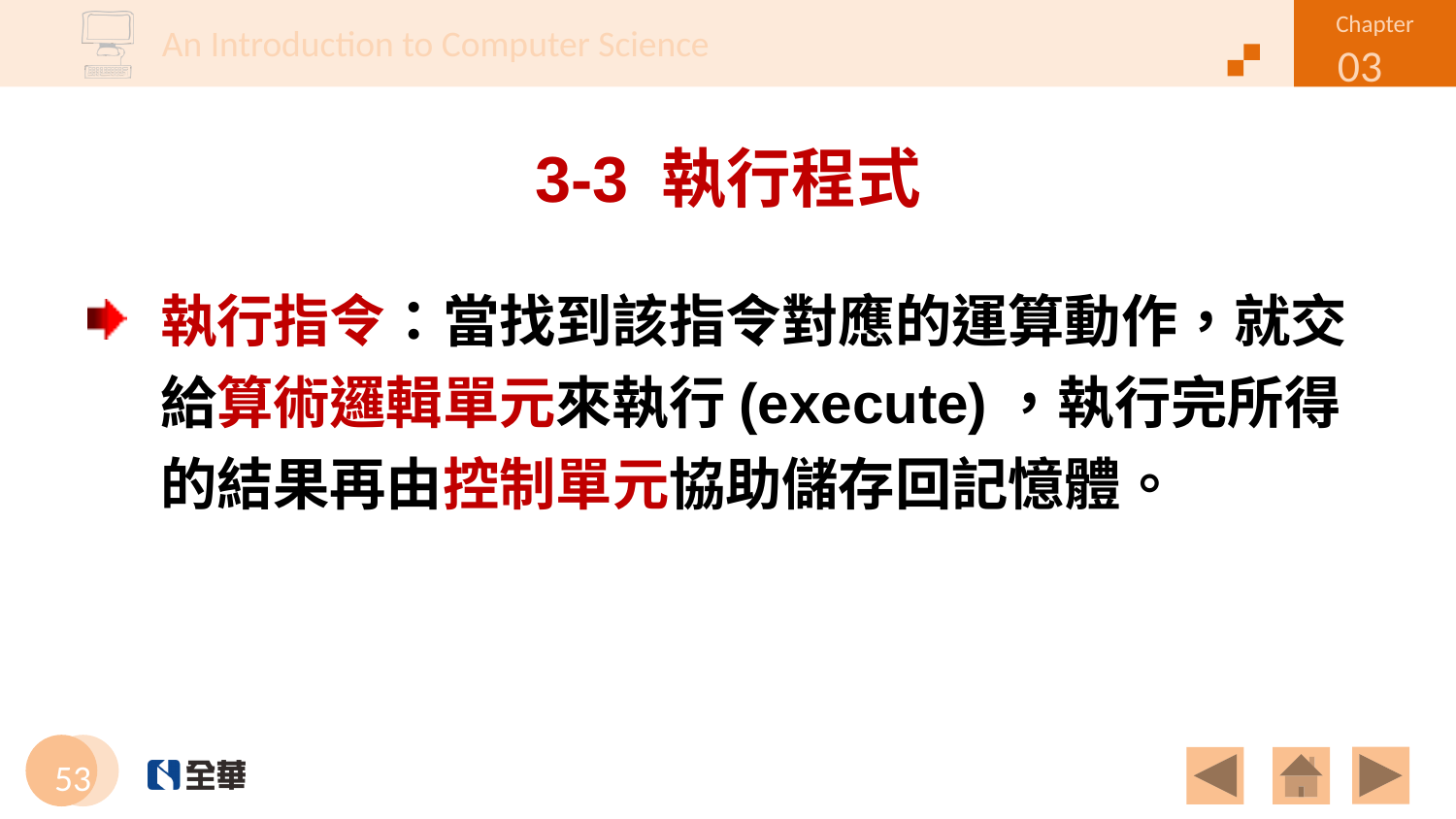

# 3-3 執行程式
執行指令：當找到該指令對應的運算動作，就交給算術邏輯單元來執行(execute)，執行完所得的結果再由控制單元協助儲存回記憶體。